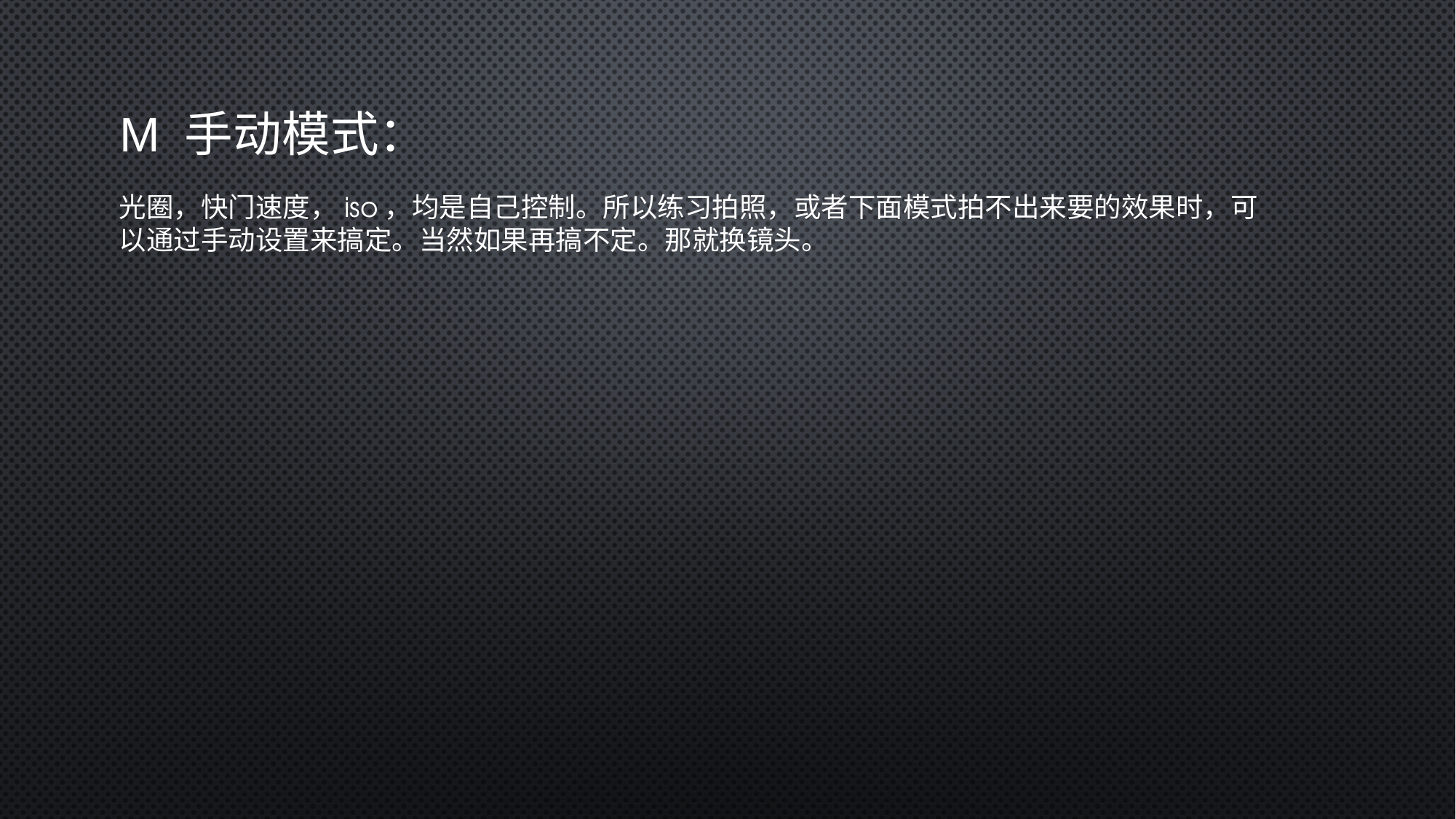

M 手动模式：
光圈，快门速度，iso，均是自己控制。所以练习拍照，或者下面模式拍不出来要的效果时，可以通过手动设置来搞定。当然如果再搞不定。那就换镜头。